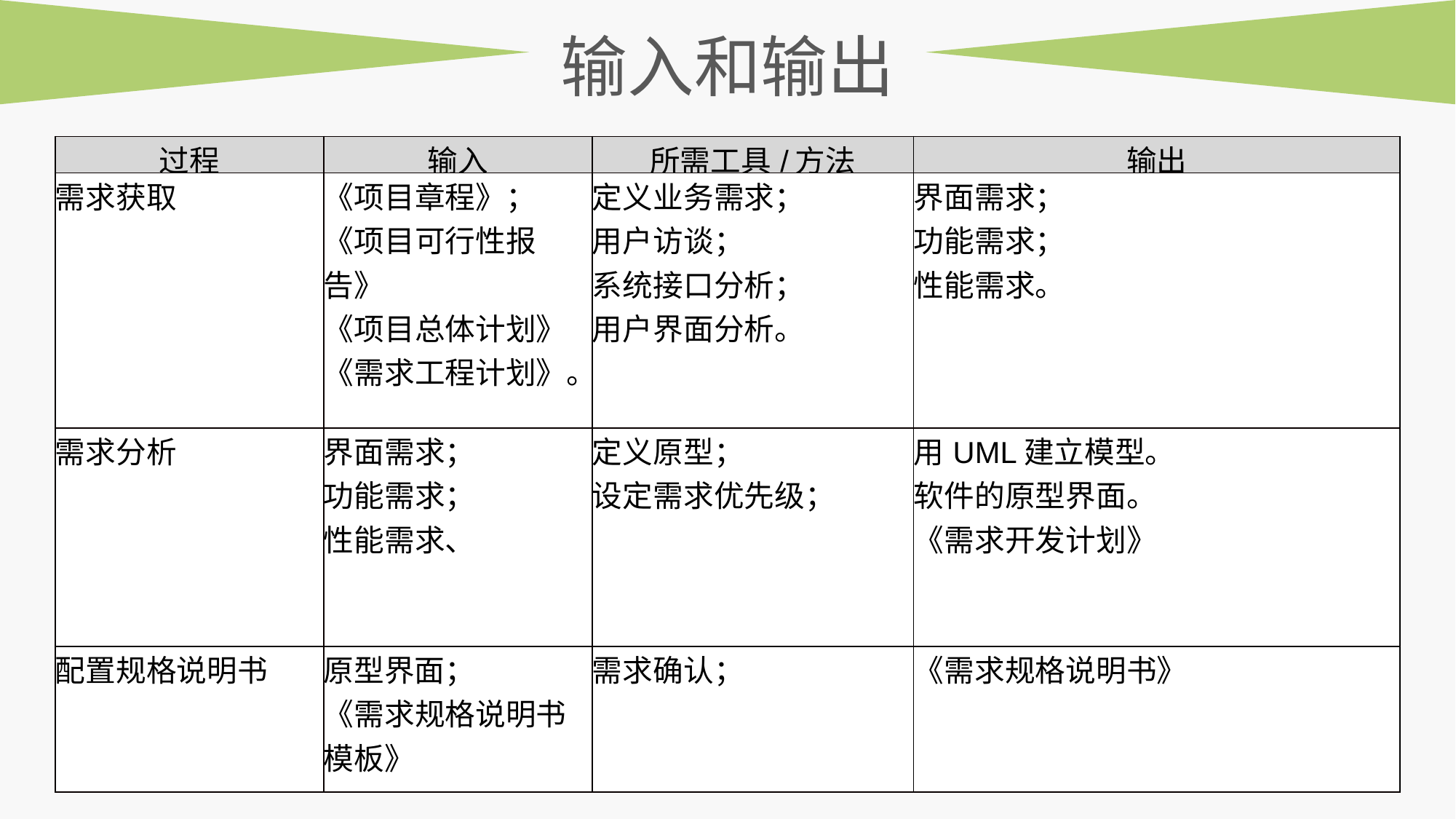

输入和输出
| 过程 | 输入 | 所需工具/方法 | 输出 |
| --- | --- | --- | --- |
| 需求获取 | 《项目章程》； 《项目可行性报告》 《项目总体计划》 《需求工程计划》。 | 定义业务需求； 用户访谈； 系统接口分析； 用户界面分析。 | 界面需求； 功能需求； 性能需求。 |
| 需求分析 | 界面需求； 功能需求； 性能需求、 | 定义原型； 设定需求优先级； | 用UML建立模型。 软件的原型界面。 《需求开发计划》 |
| 配置规格说明书 | 原型界面； 《需求规格说明书模板》 | 需求确认； | 《需求规格说明书》 |